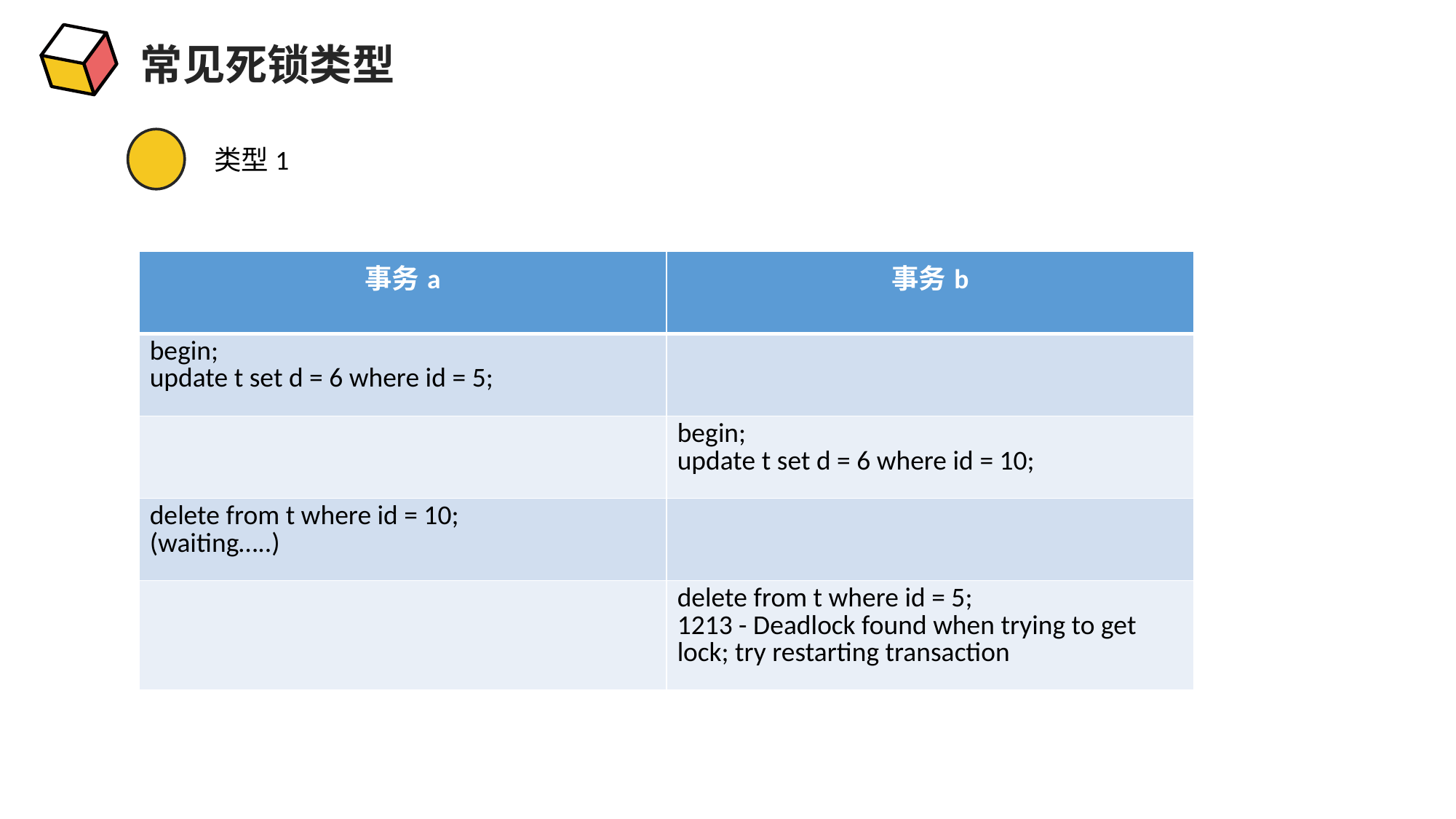

常见死锁类型

类型1
| 事务a | 事务b |
| --- | --- |
| begin; update t set d = 6 where id = 5; |  |
|  | begin; update t set d = 6 where id = 10; |
| delete from t where id = 10; (waiting…..) |  |
|  | delete from t where id = 5; 1213 - Deadlock found when trying to get lock; try restarting transaction |